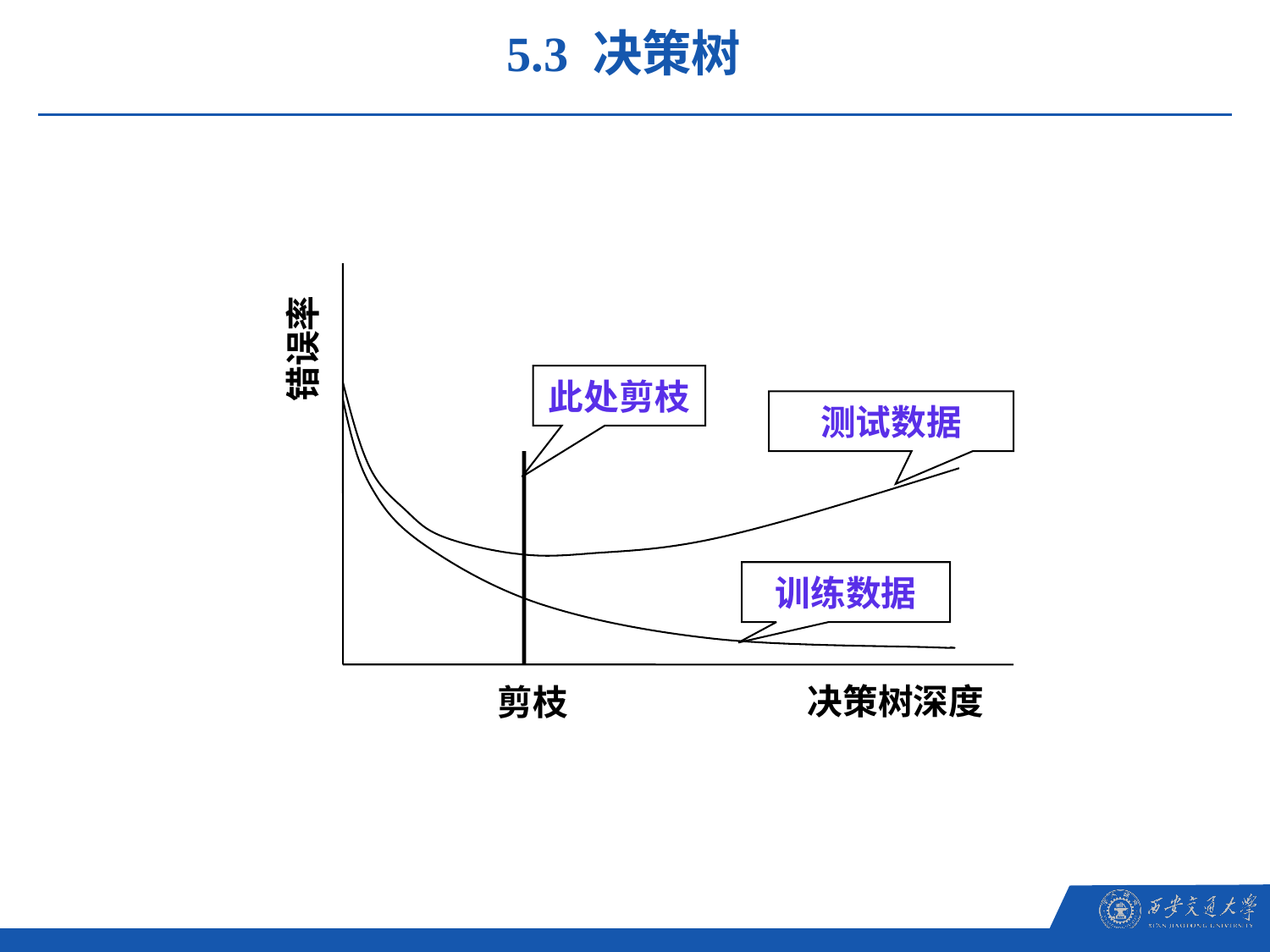

5.3 决策树

错误率
此处剪枝

测试数据

训练数据

决策树深度
剪枝